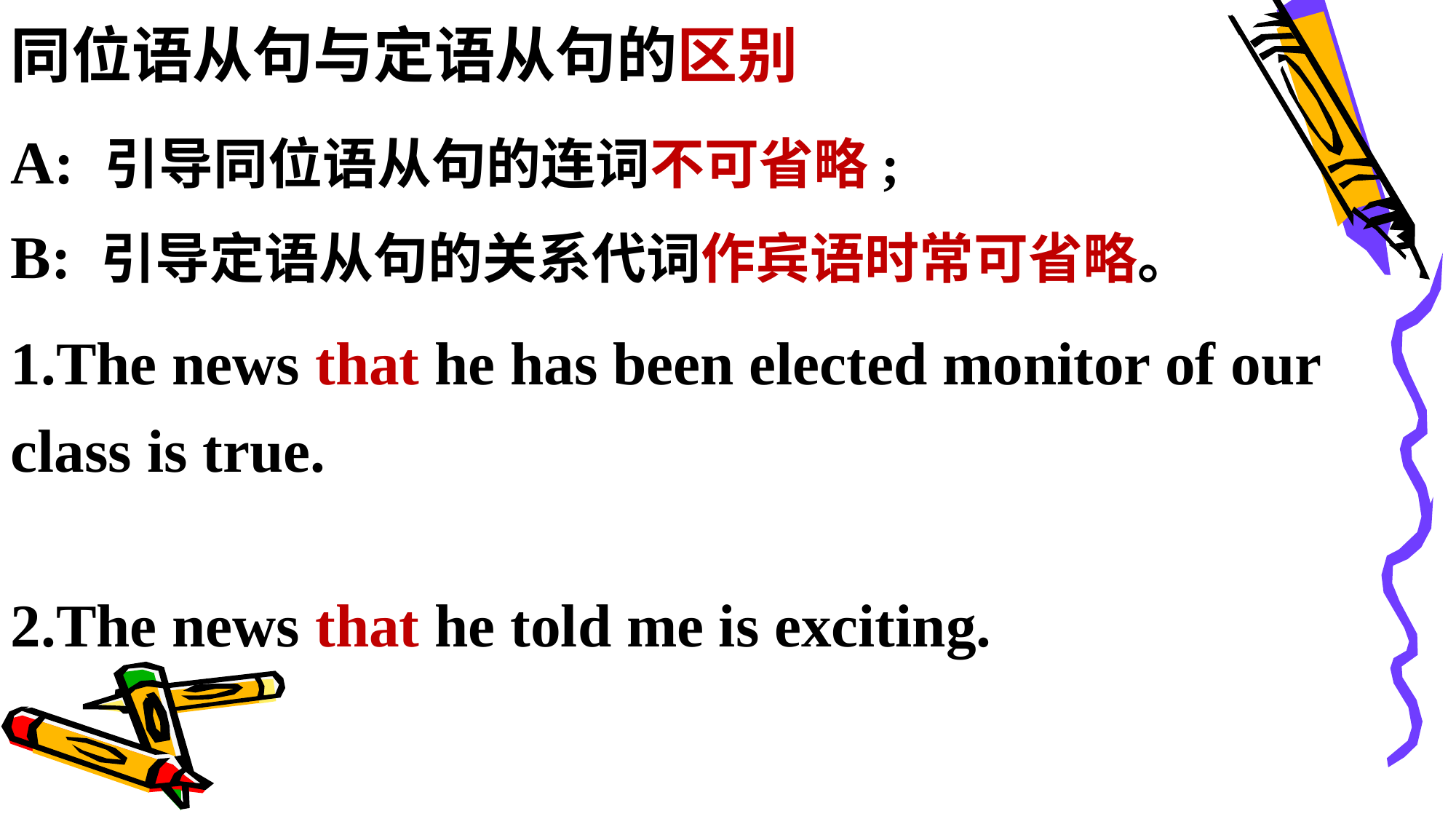

同位语从句与定语从句的区别
A: 引导同位语从句的连词不可省略;
B: 引导定语从句的关系代词作宾语时常可省略。
1.The news that he has been elected monitor of our class is true.

2.The news that he told me is exciting.